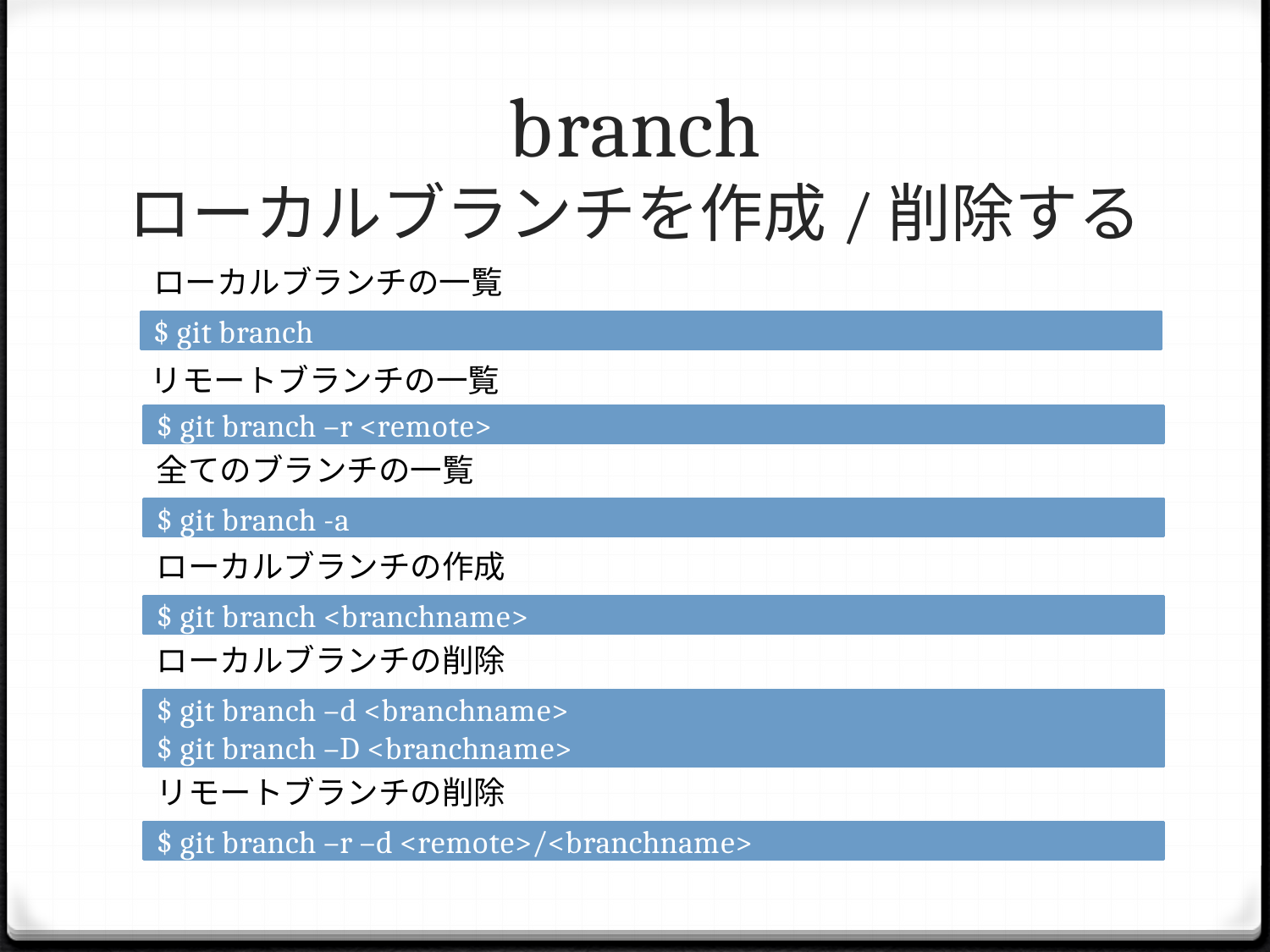

# branch ローカルブランチを作成/削除する
ローカルブランチの一覧
$ git branch
リモートブランチの一覧
$ git branch –r <remote>
全てのブランチの一覧
$ git branch -a
ローカルブランチの作成
$ git branch <branchname>
ローカルブランチの削除
$ git branch –d <branchname>
$ git branch –D <branchname>
リモートブランチの削除
$ git branch –r –d <remote>/<branchname>